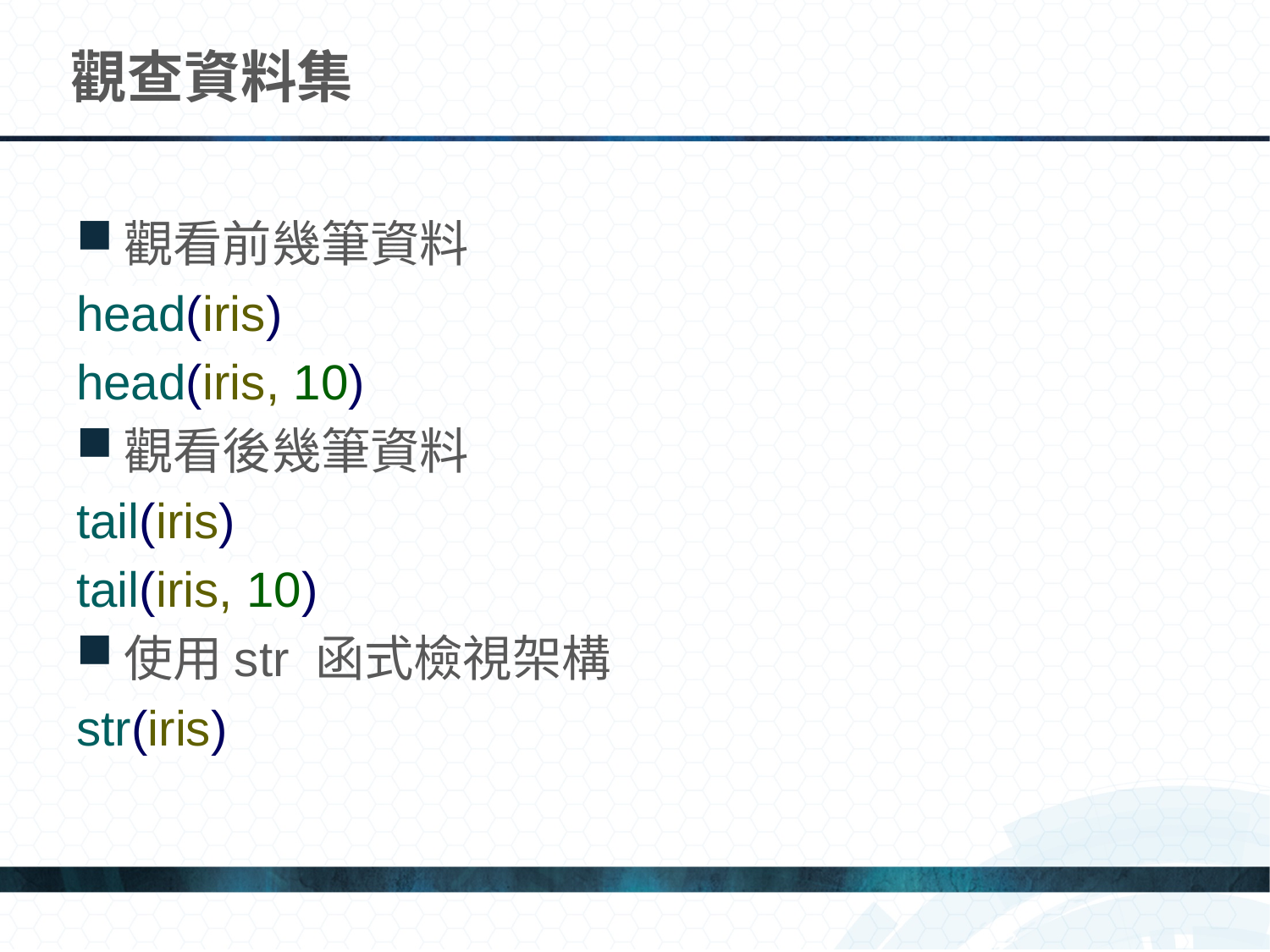

# 觀查資料集
觀看前幾筆資料
head(iris)
head(iris, 10)
觀看後幾筆資料
tail(iris)
tail(iris, 10)
使用str 函式檢視架構
str(iris)